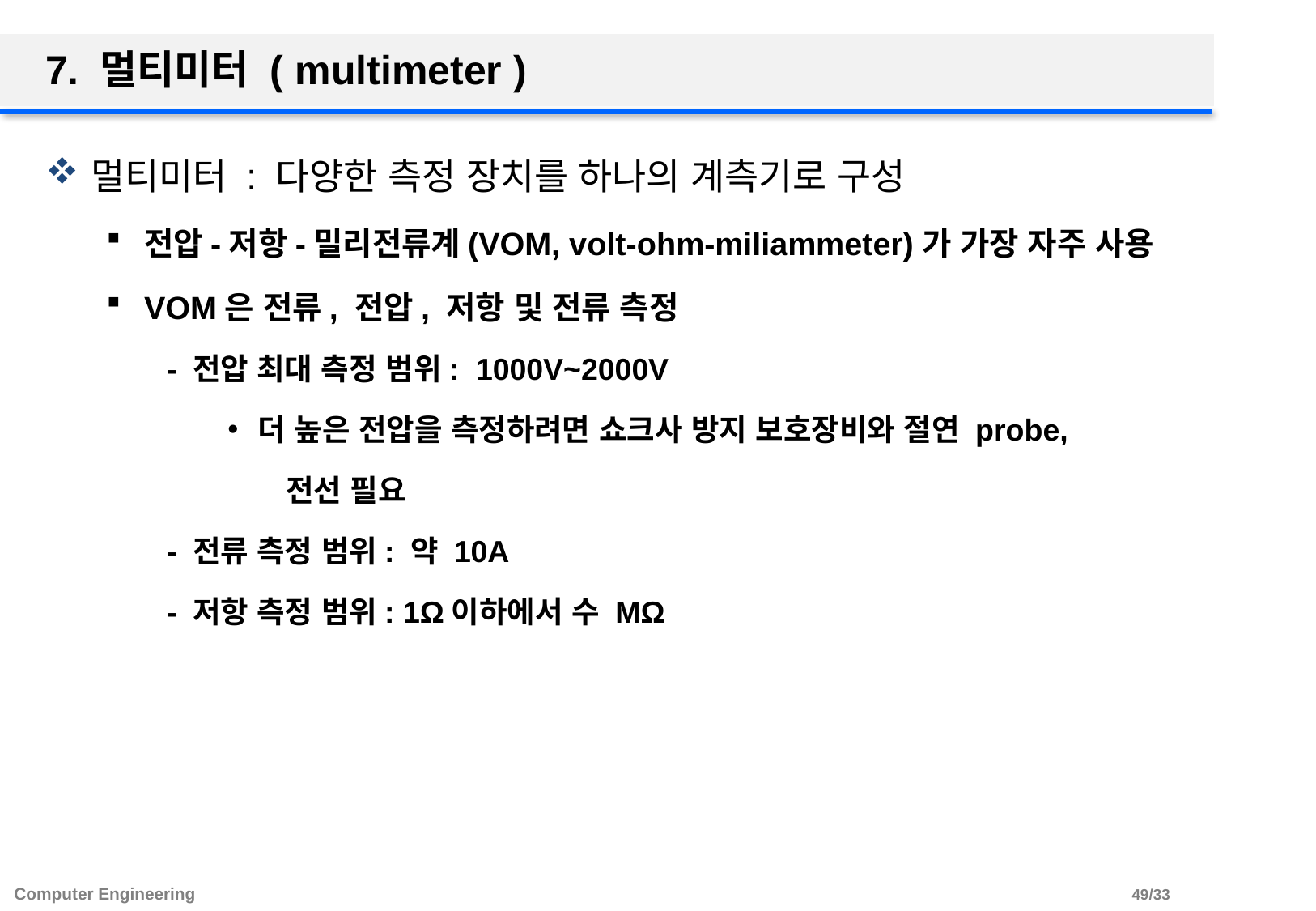

# 7. 멀티미터 ( multimeter )
멀티미터 : 다양한 측정 장치를 하나의 계측기로 구성
전압-저항-밀리전류계(VOM, volt-ohm-miliammeter)가 가장 자주 사용
VOM은 전류, 전압, 저항 및 전류 측정
- 전압 최대 측정 범위:  1000V~2000V
더 높은 전압을 측정하려면 쇼크사 방지 보호장비와 절연 probe,
      전선 필요
- 전류 측정 범위: 약 10A
- 저항 측정 범위: 1Ω이하에서 수 MΩ